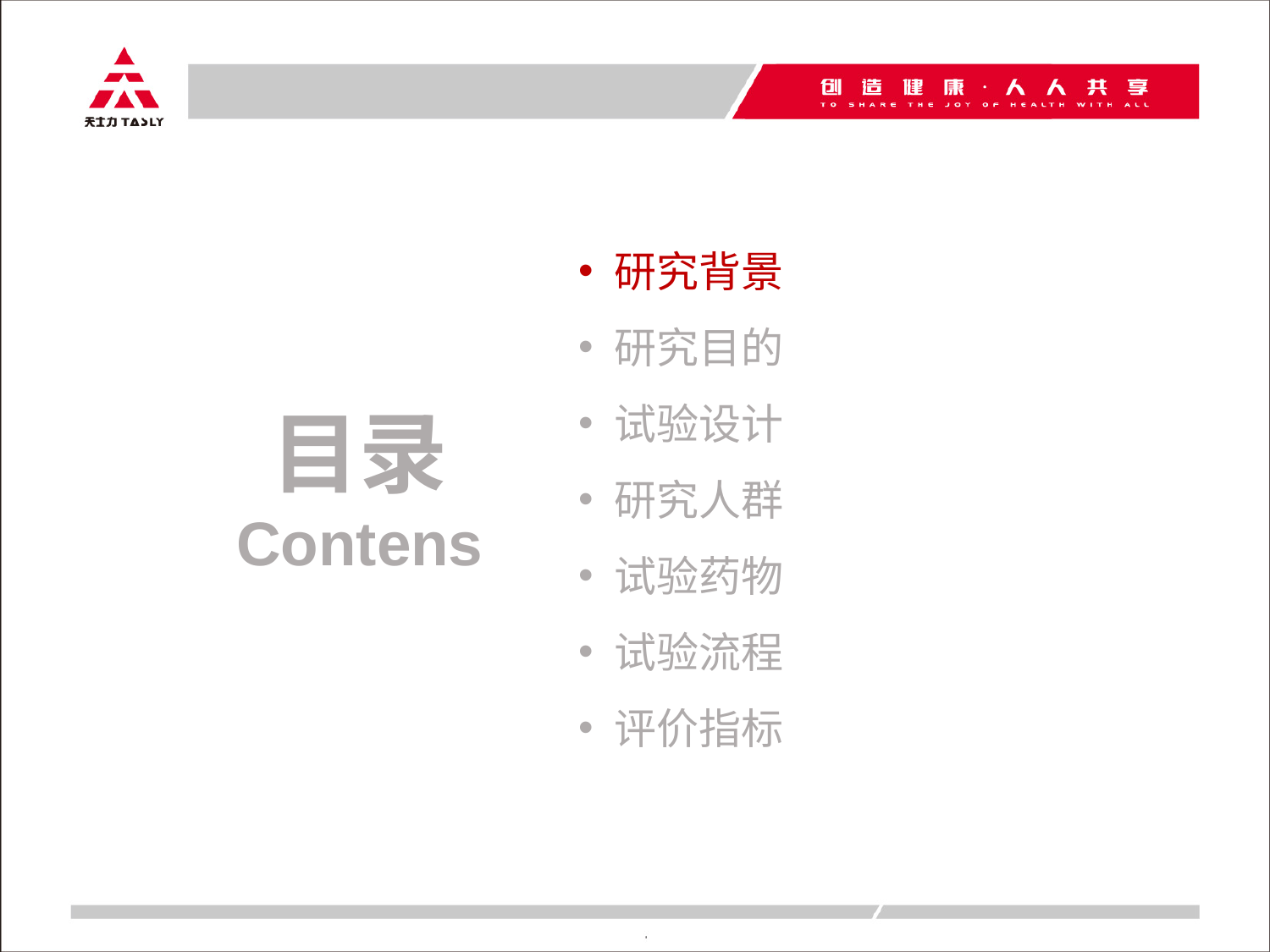

研究背景
研究目的
试验设计
研究人群
试验药物
试验流程
评价指标
目录
Contens